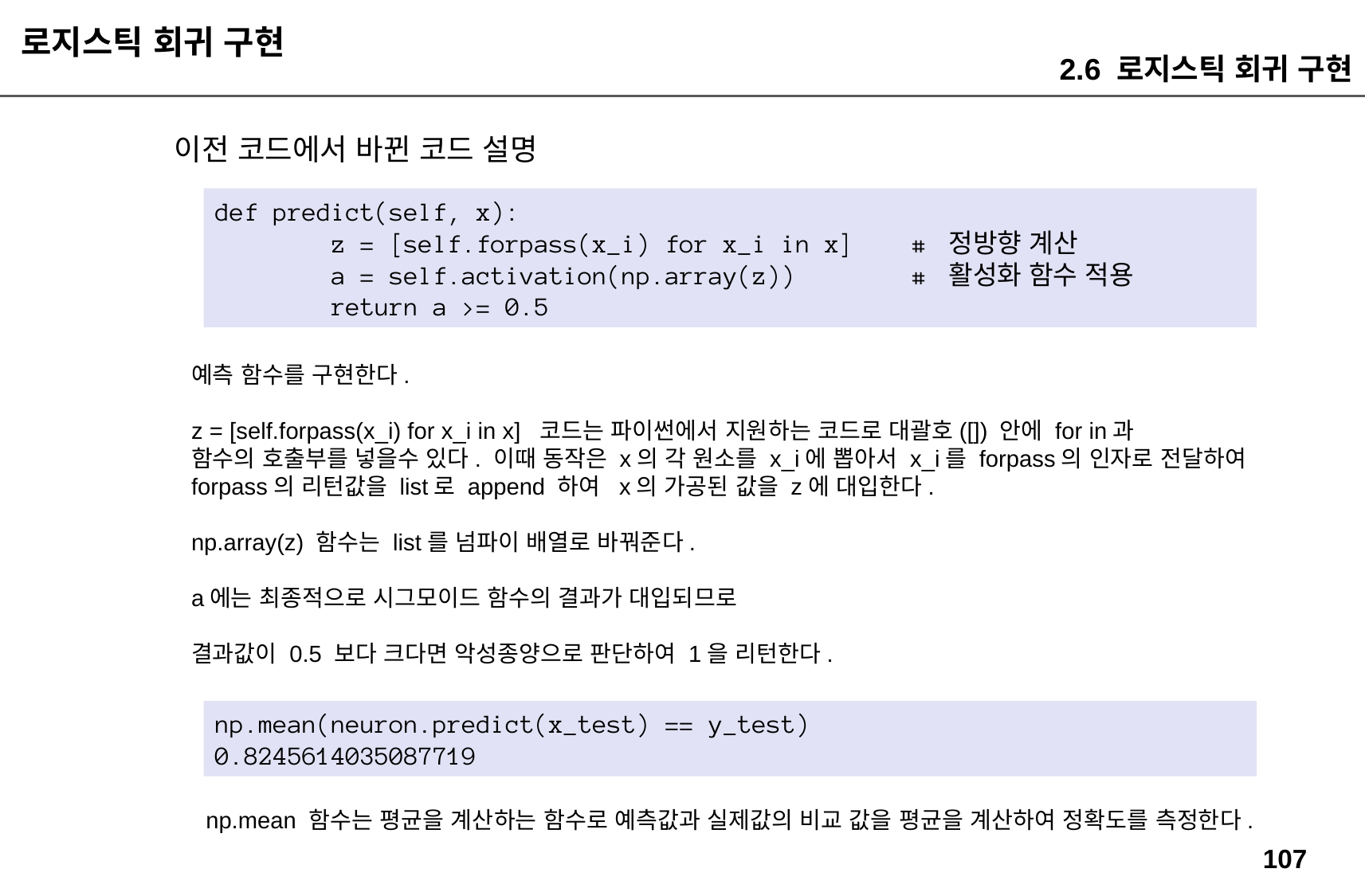

로지스틱 회귀 구현
2.6 로지스틱 회귀 구현
이전 코드에서 바뀐 코드 설명
def predict(self, x):
        z = [self.forpass(x_i) for x_i in x]    # 정방향 계산
        a = self.activation(np.array(z))        # 활성화 함수 적용
        return a >= 0.5
예측 함수를 구현한다.

z = [self.forpass(x_i) for x_i in x]  코드는 파이썬에서 지원하는 코드로 대괄호([]) 안에 for in과
함수의 호출부를 넣을수 있다. 이때 동작은 x의 각 원소를 x_i에 뽑아서 x_i를 forpass의 인자로 전달하여
forpass의 리턴값을 list로 append 하여  x의 가공된 값을 z에 대입한다.

np.array(z) 함수는 list를 넘파이 배열로 바꿔준다.

a에는 최종적으로 시그모이드 함수의 결과가 대입되므로

결과값이 0.5 보다 크다면 악성종양으로 판단하여 1을 리턴한다.
np.mean(neuron.predict(x_test) == y_test)
0.8245614035087719
np.mean 함수는 평균을 계산하는 함수로 예측값과 실제값의 비교 값을 평균을 계산하여 정확도를 측정한다.